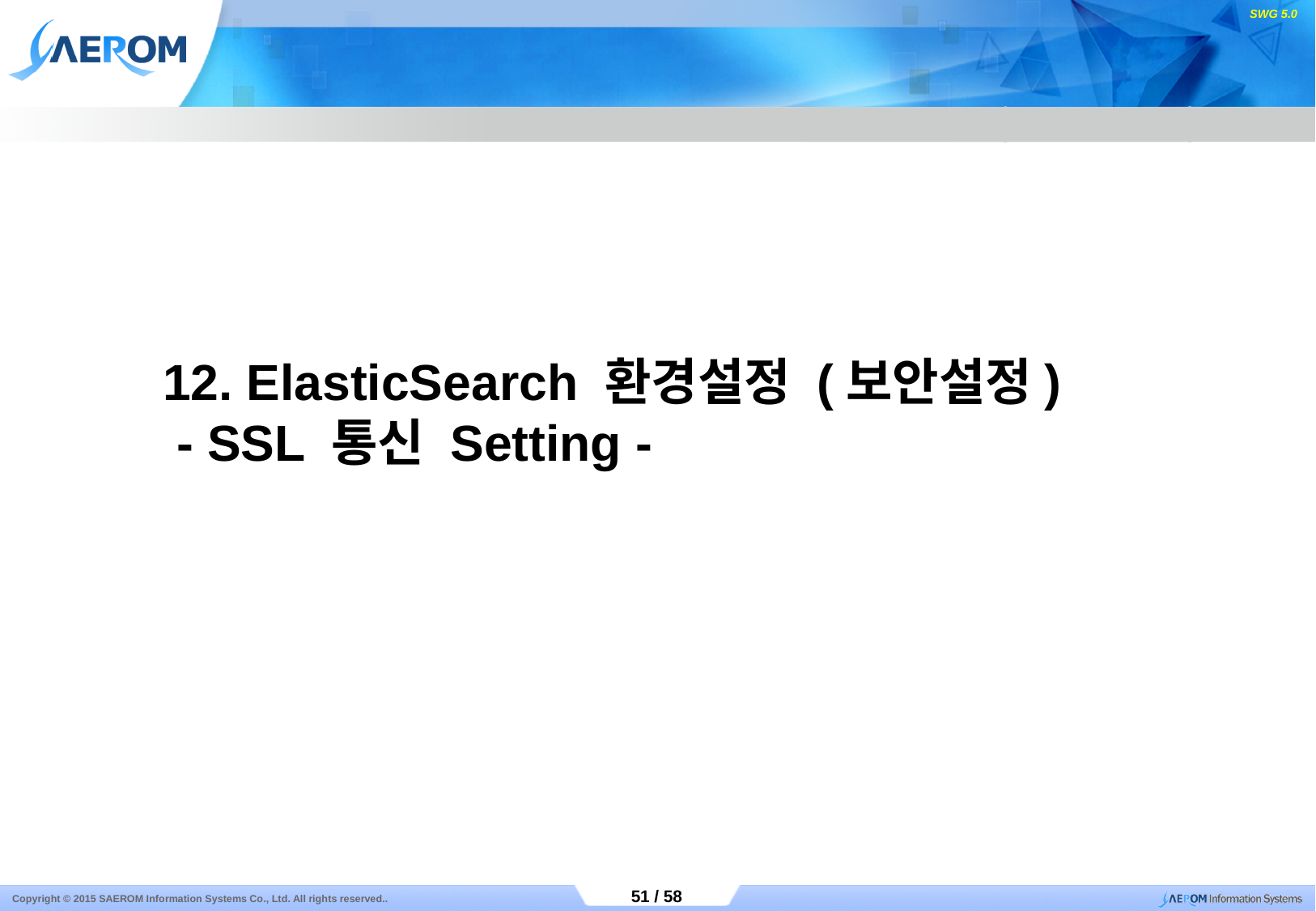

12. ElasticSearch 환경설정 (보안설정)
 - SSL 통신 Setting -